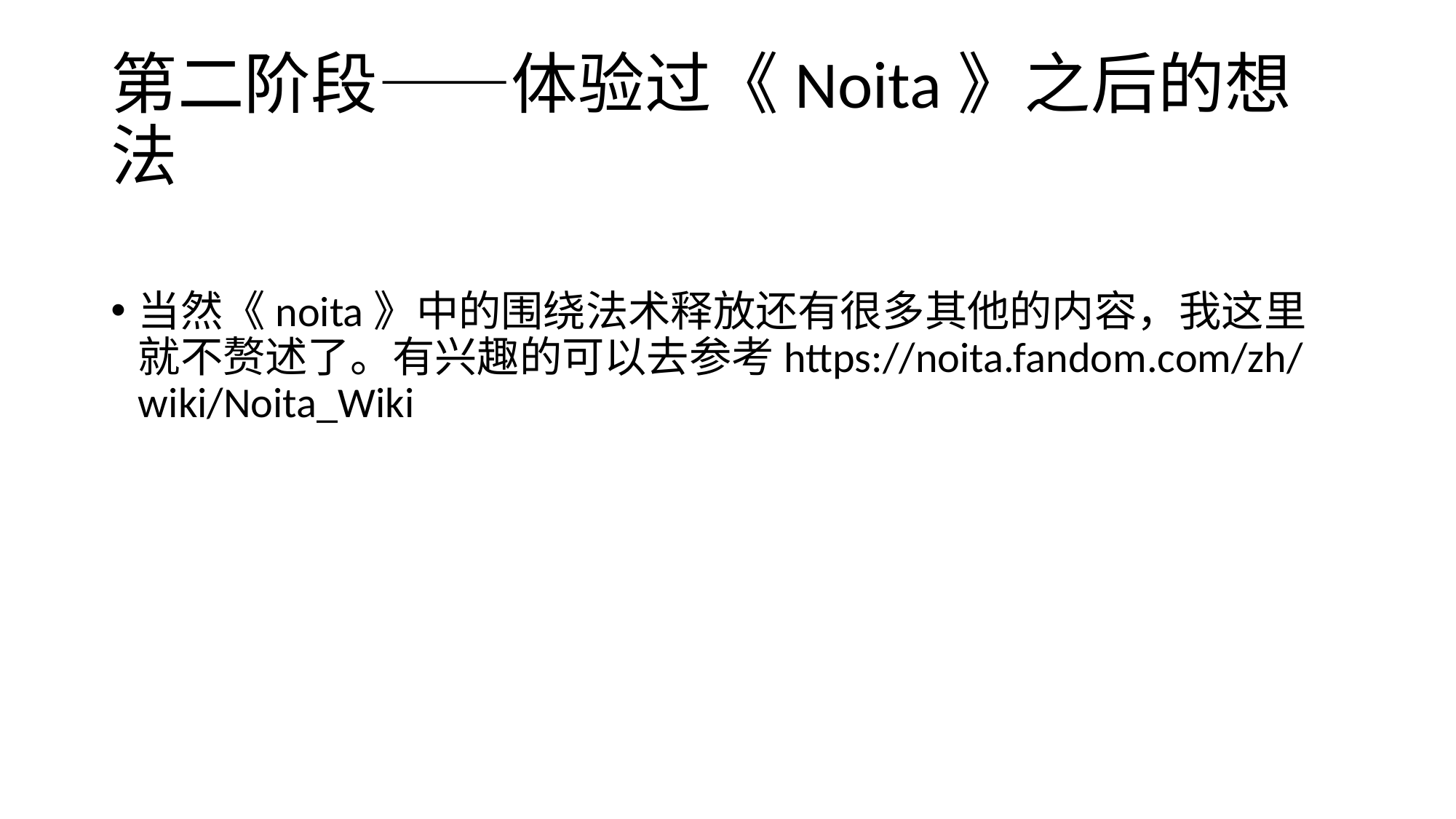

# 第二阶段——体验过《Noita》之后的想法

当然《noita》中的围绕法术释放还有很多其他的内容，我这里就不赘述了。有兴趣的可以去参考https://noita.fandom.com/zh/wiki/Noita_Wiki